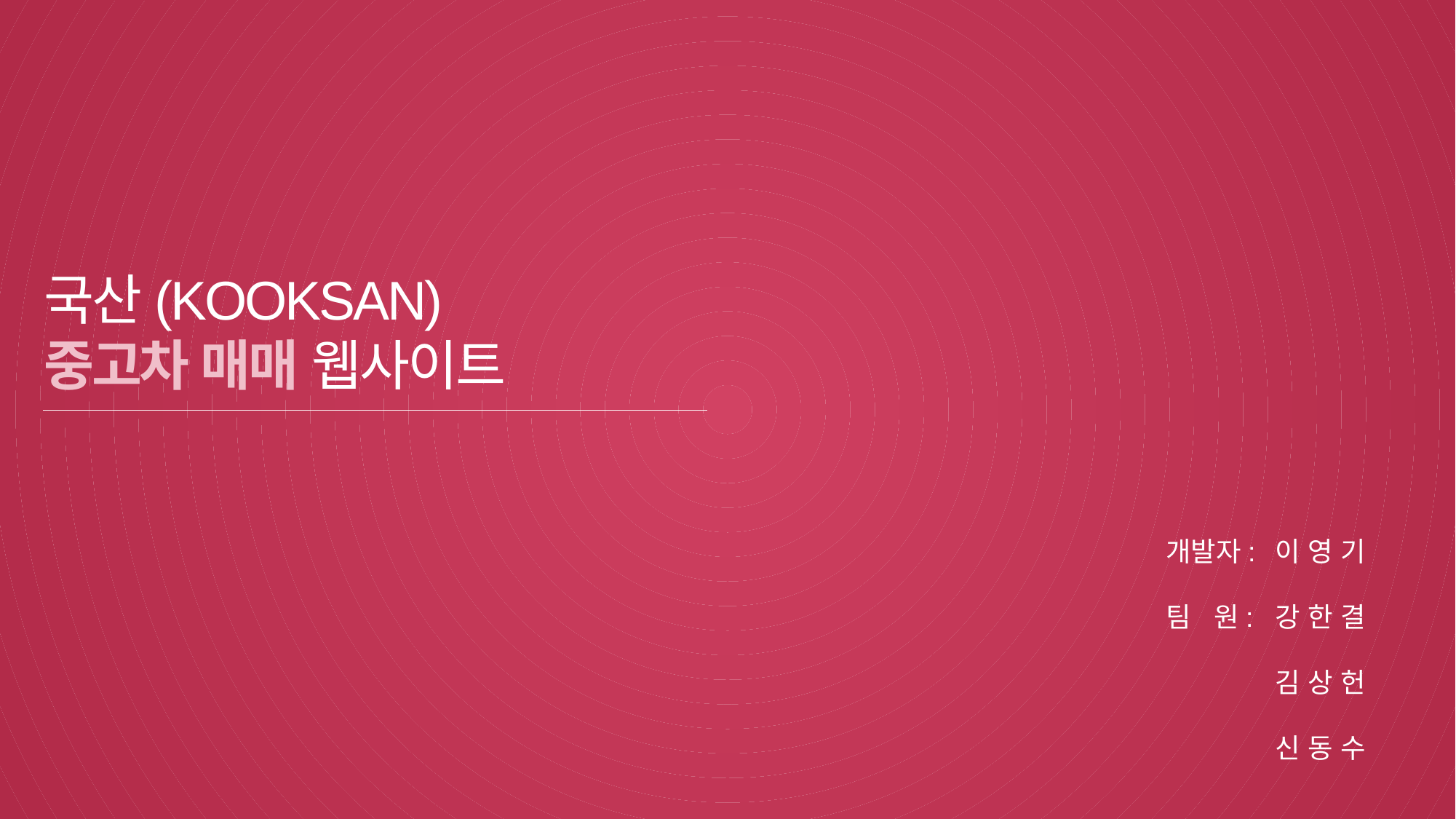

국산(KOOKSAN)
중고차 매매 웹사이트
개발자:	이 영 기

팀   원:	강 한 결

	김 상 헌

	신 동 수